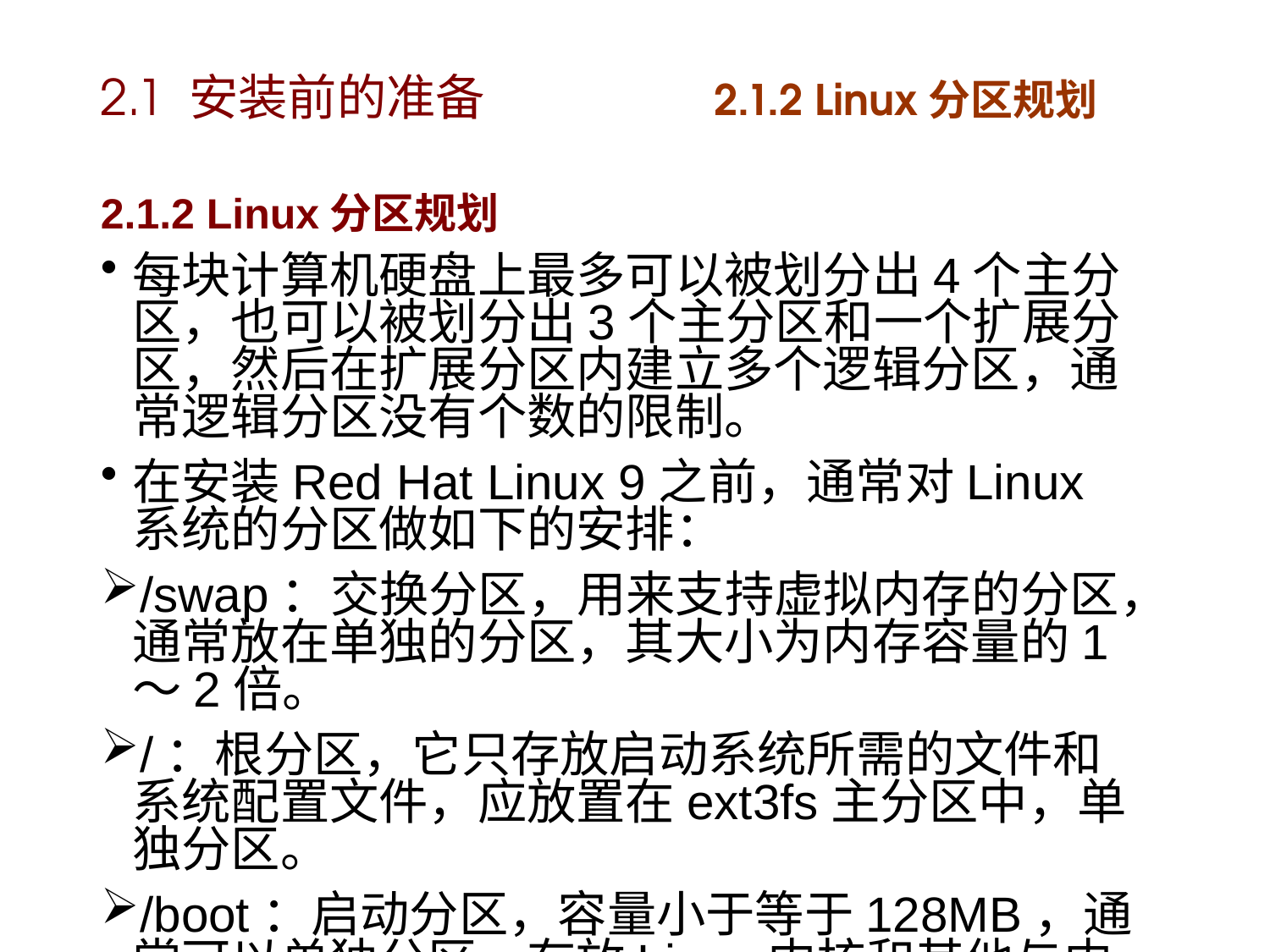

# 2.1 安装前的准备	     2.1.2 Linux分区规划
2.1.2 Linux分区规划
每块计算机硬盘上最多可以被划分出4个主分区，也可以被划分出3个主分区和一个扩展分区，然后在扩展分区内建立多个逻辑分区，通常逻辑分区没有个数的限制。
在安装Red Hat Linux 9之前，通常对Linux系统的分区做如下的安排：
/swap：交换分区，用来支持虚拟内存的分区，通常放在单独的分区，其大小为内存容量的1～2倍。
/：根分区，它只存放启动系统所需的文件和系统配置文件，应放置在ext3fs主分区中，单独分区。
/boot：启动分区，容量小于等于128MB，通常可以单独分区，存放Linux内核和其他与内核有关的文件。
/home：用户的宿主目录，通常将其设置在独立的分区中，为以后方便的磁盘定额做准备。